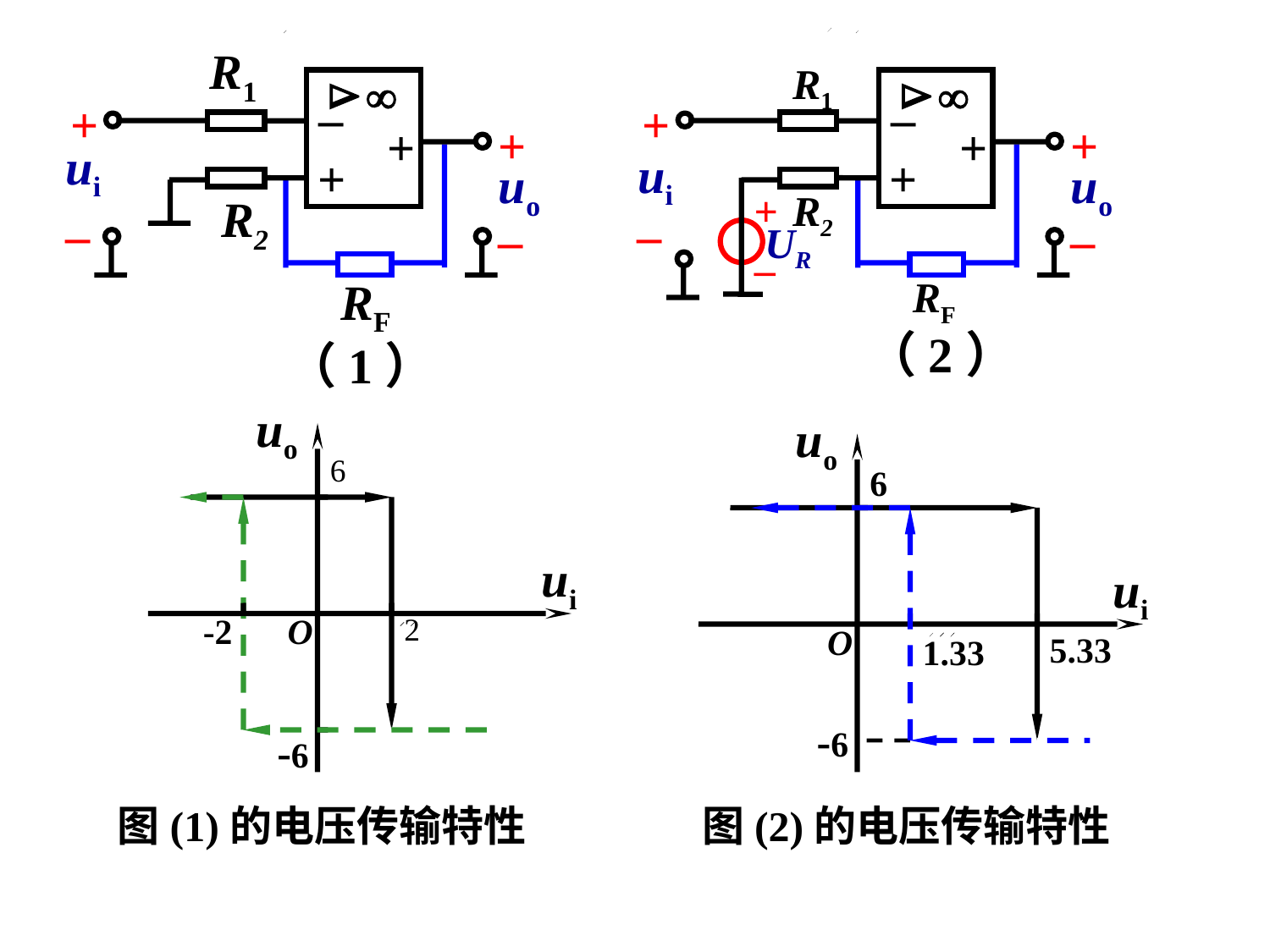

R1
∞
Δ

–
+
+
+

ui
+

RF
uo

+
R2

–
–
UR

–

R1
∞
Δ

–
+
+
+

ui

+

uo

–
–

RF
R2
（2）
（1）
uo

6

ui
-2

O

2

-6

 图(1)的电压传输特性
uo

6

ui
O

5.33

1.33

     -6

图(2)的电压传输特性